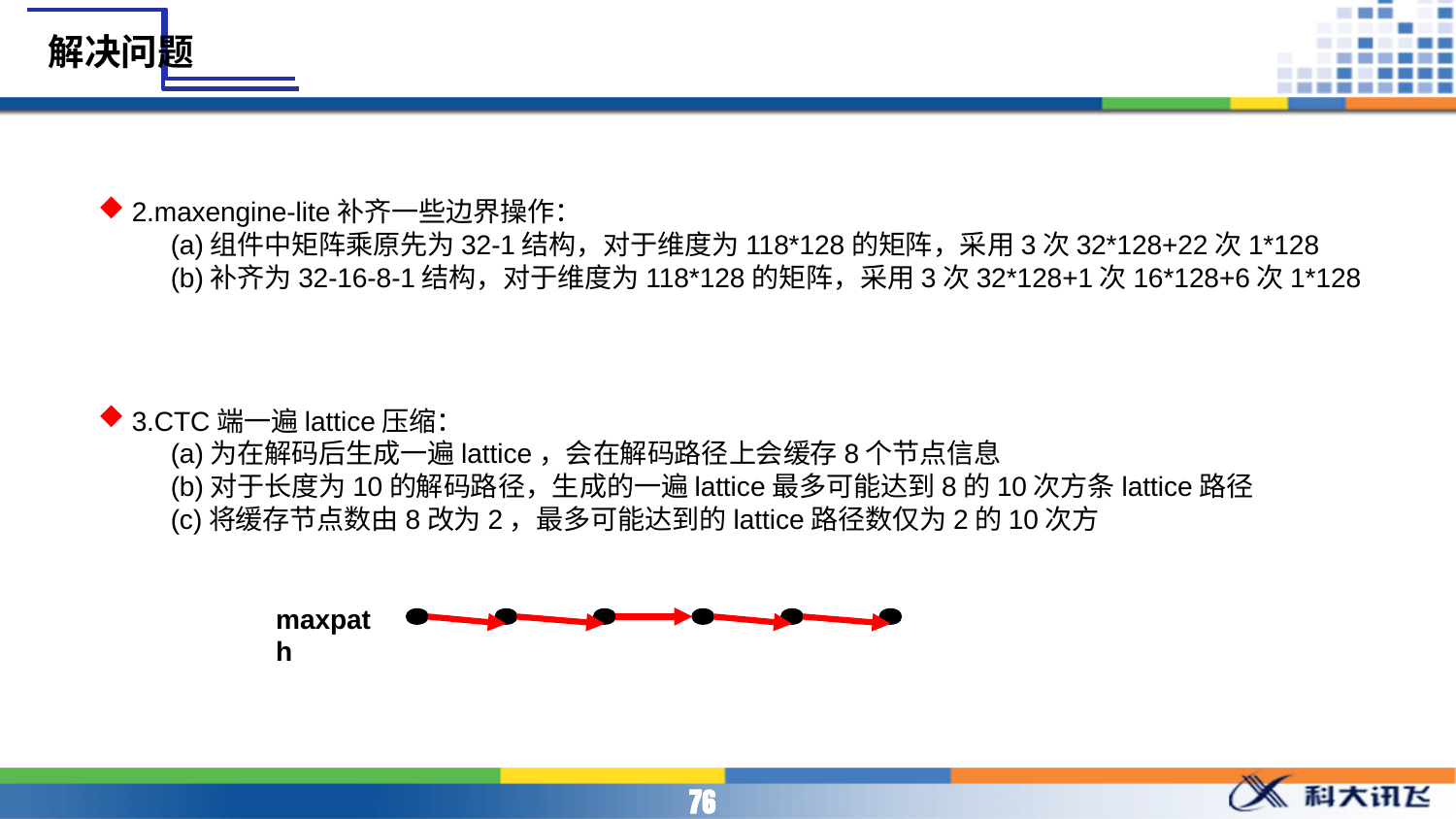

解决问题

2.maxengine-lite补齐一些边界操作：
(a)组件中矩阵乘原先为32-1结构，对于维度为118*128的矩阵，采用3次32*128+22次1*128
(b)补齐为32-16-8-1结构，对于维度为118*128的矩阵，采用3次32*128+1次16*128+6次1*128
3.CTC端一遍lattice压缩：
(a)为在解码后生成一遍lattice，会在解码路径上会缓存8个节点信息
(b)对于长度为10的解码路径，生成的一遍lattice最多可能达到8的10次方条lattice路径
(c)将缓存节点数由8改为2，最多可能达到的lattice路径数仅为2的10次方
maxpath